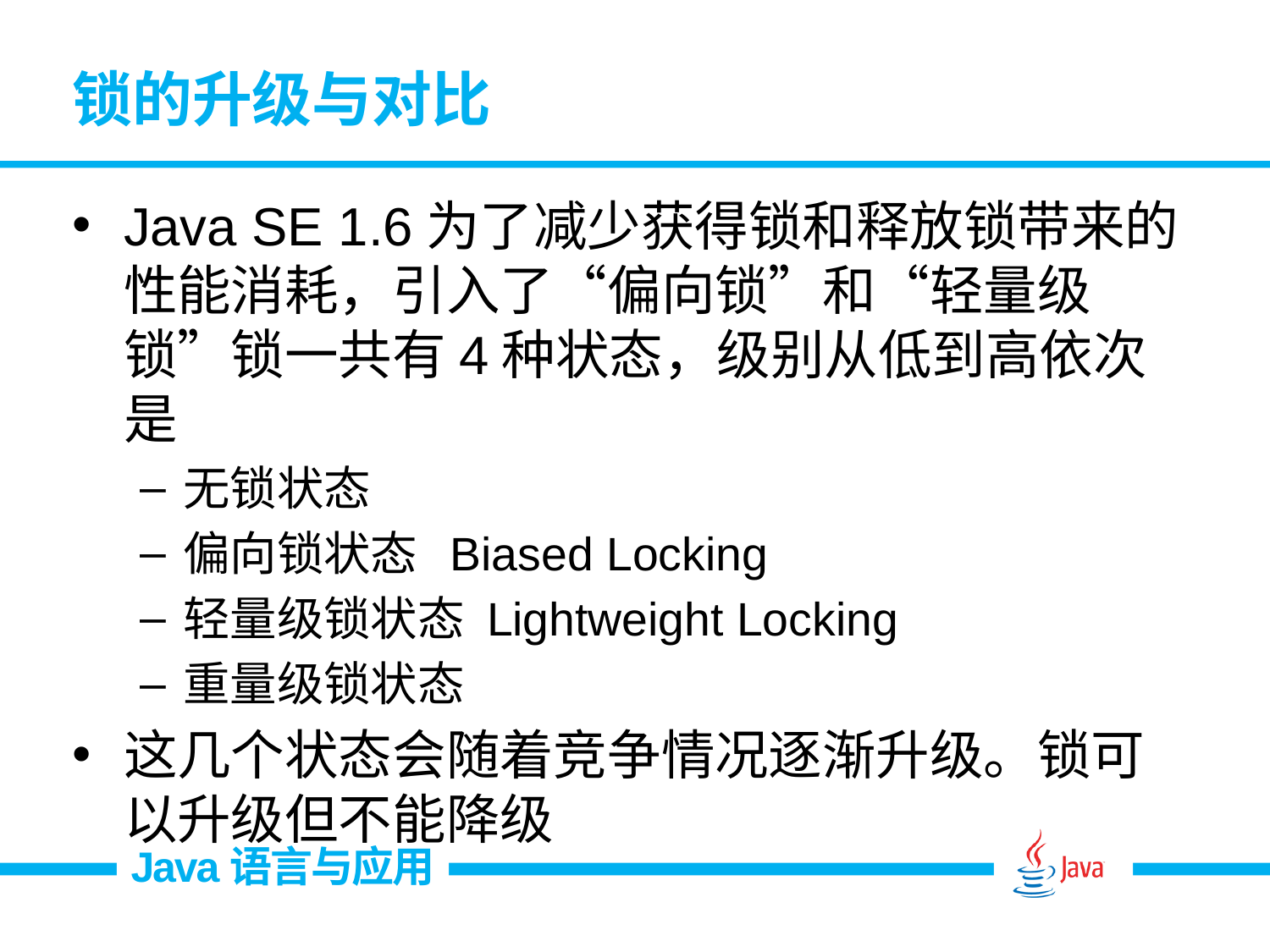

# 锁的升级与对比
Java SE 1.6为了减少获得锁和释放锁带来的性能消耗，引入了“偏向锁”和“轻量级锁”锁一共有4种状态，级别从低到高依次是
无锁状态
偏向锁状态  Biased Locking
轻量级锁状态 Lightweight Locking
重量级锁状态
这几个状态会随着竞争情况逐渐升级。锁可以升级但不能降级